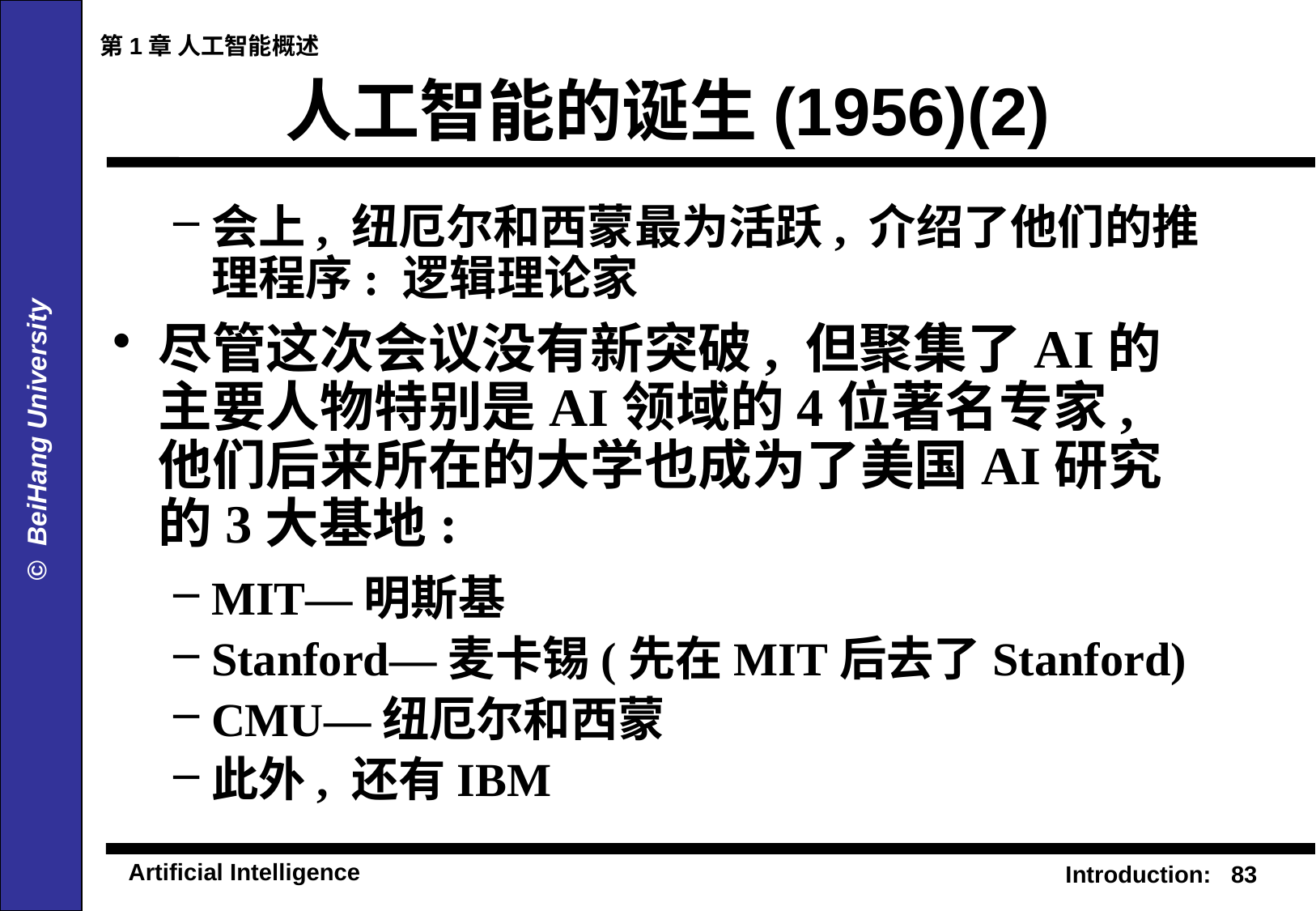

第1章 人工智能概述
# 人工智能的诞生(1956)(2)
会上, 纽厄尔和西蒙最为活跃, 介绍了他们的推理程序: 逻辑理论家
尽管这次会议没有新突破, 但聚集了AI的主要人物特别是AI领域的4位著名专家, 他们后来所在的大学也成为了美国AI研究的3大基地:
MIT—明斯基
Stanford—麦卡锡(先在MIT后去了Stanford)
CMU—纽厄尔和西蒙
此外, 还有IBM